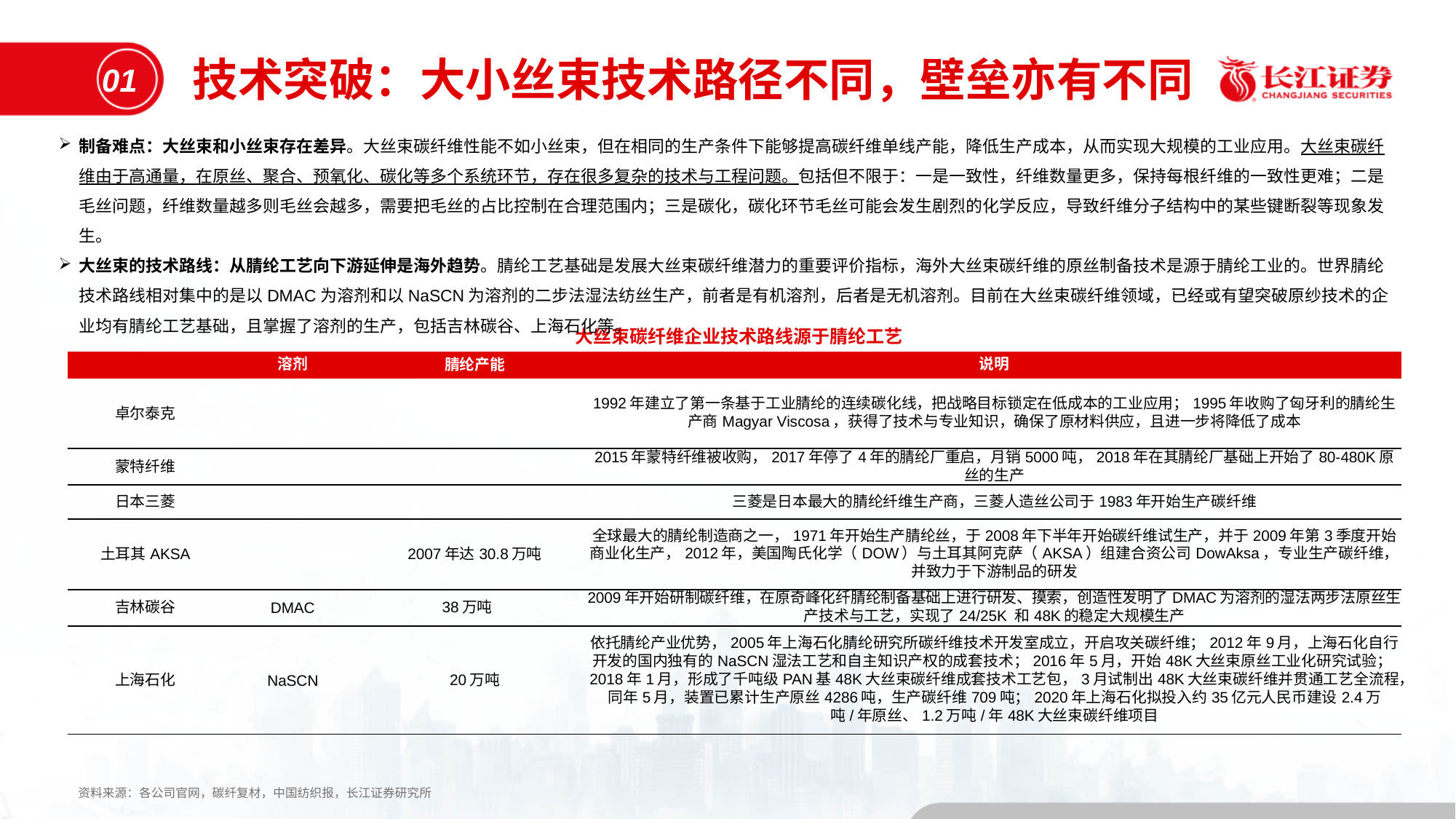

技术突破：大小丝束技术路径不同，壁垒亦有不同

01
制备难点：大丝束和小丝束存在差异。大丝束碳纤维性能不如小丝束，但在相同的生产条件下能够提高碳纤维单线产能，降低生产成本，从而实现大规模的工业应用。大丝束碳纤维由于高通量，在原丝、聚合、预氧化、碳化等多个系统环节，存在很多复杂的技术与工程问题。包括但不限于：一是一致性，纤维数量更多，保持每根纤维的一致性更难；二是毛丝问题，纤维数量越多则毛丝会越多，需要把毛丝的占比控制在合理范围内；三是碳化，碳化环节毛丝可能会发生剧烈的化学反应，导致纤维分子结构中的某些键断裂等现象发生。
大丝束的技术路线：从腈纶工艺向下游延伸是海外趋势。腈纶工艺基础是发展大丝束碳纤维潜力的重要评价指标，海外大丝束碳纤维的原丝制备技术是源于腈纶工业的。世界腈纶技术路线相对集中的是以DMAC为溶剂和以NaSCN为溶剂的二步法湿法纺丝生产，前者是有机溶剂，后者是无机溶剂。目前在大丝束碳纤维领域，已经或有望突破原纱技术的企业均有腈纶工艺基础，且掌握了溶剂的生产，包括吉林碳谷、上海石化等。
大丝束碳纤维企业技术路线源于腈纶工艺
|  | 溶剂 | 腈纶产能 | 说明 |
| --- | --- | --- | --- |
| 卓尔泰克 |  |  | 1992年建立了第一条基于工业腈纶的连续碳化线，把战略目标锁定在低成本的工业应用；1995年收购了匈牙利的腈纶生产商Magyar Viscosa，获得了技术与专业知识，确保了原材料供应，且进一步将降低了成本 |
| 蒙特纤维 |  |  | 2015年蒙特纤维被收购，2017年停了4年的腈纶厂重启，月销5000吨，2018年在其腈纶厂基础上开始了80-480K原丝的生产 |
| 日本三菱 |  |  | 三菱是日本最大的腈纶纤维生产商，三菱人造丝公司于1983年开始生产碳纤维 |
| 土耳其AKSA |  | 2007年达30.8万吨 | 全球最大的腈纶制造商之一，1971年开始生产腈纶丝，于2008年下半年开始碳纤维试生产，并于2009年第3季度开始商业化生产，2012年，美国陶氏化学（DOW）与土耳其阿克萨（AKSA）组建合资公司DowAksa，专业生产碳纤维，并致力于下游制品的研发 |
| 吉林碳谷 | DMAC | 38万吨 | 2009年开始研制碳纤维，在原奇峰化纤腈纶制备基础上进行研发、摸索，创造性发明了DMAC为溶剂的湿法两步法原丝生产技术与工艺，实现了24/25K 和48K的稳定大规模生产 |
| 上海石化 | NaSCN | 20万吨 | 依托腈纶产业优势，2005年上海石化腈纶研究所碳纤维技术开发室成立，开启攻关碳纤维；2012年9月，上海石化自行开发的国内独有的NaSCN湿法工艺和自主知识产权的成套技术；2016年5月，开始48K大丝束原丝工业化研究试验；2018年1月，形成了千吨级PAN基48K大丝束碳纤维成套技术工艺包，3月试制出48K大丝束碳纤维并贯通工艺全流程，同年5月，装置已累计生产原丝4286吨，生产碳纤维709吨；2020年上海石化拟投入约35亿元人民币建设2.4万吨/年原丝、1.2万吨/年48K大丝束碳纤维项目 |
资料来源：各公司官网，碳纤复材，中国纺织报，长江证券研究所